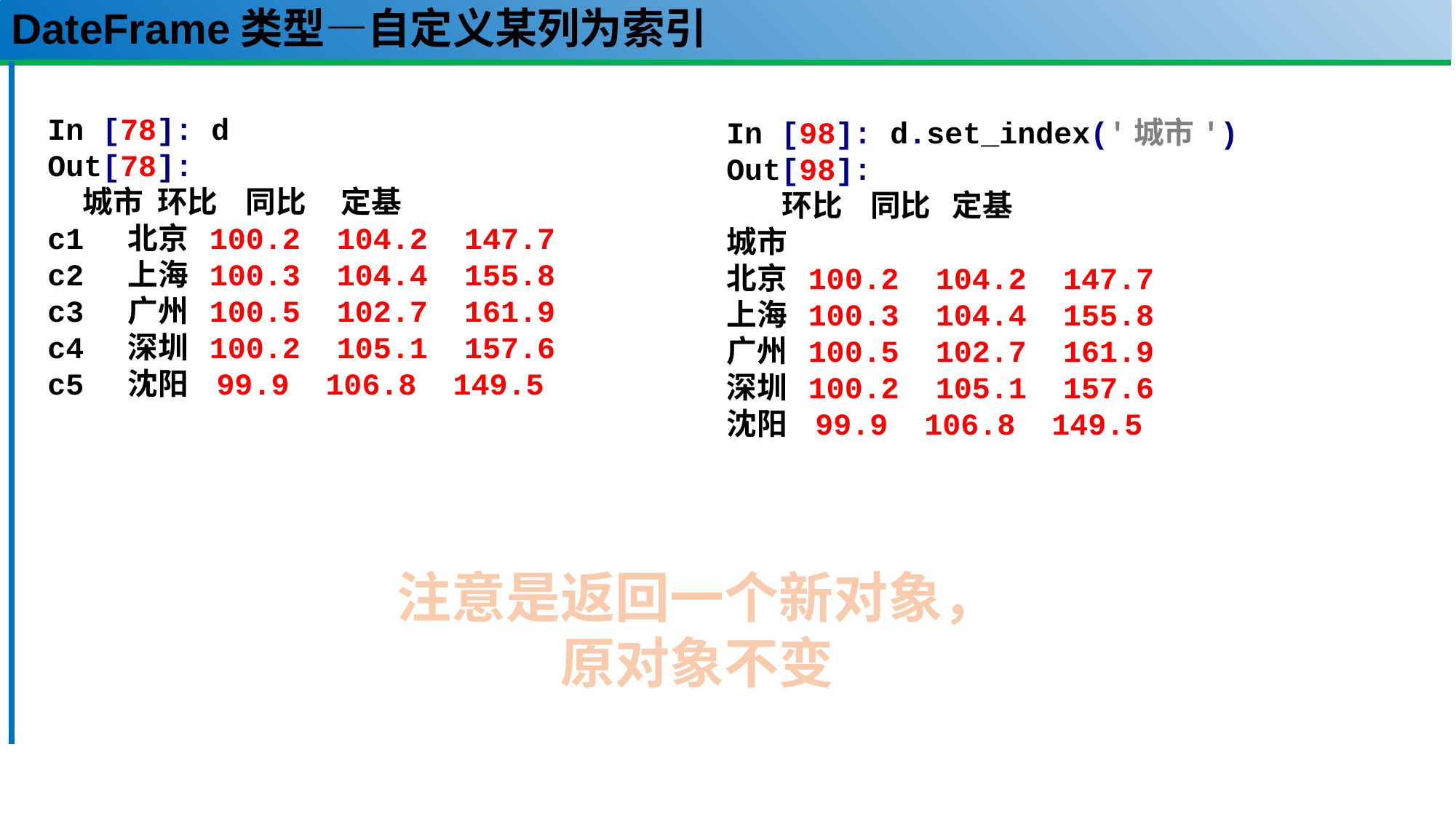

# DateFrame类型—自定义某列为索引
In [78]: d
Out[78]:
    城市  环比    同比     定基
c1  北京  100.2  104.2  147.7
c2  上海  100.3  104.4  155.8
c3  广州  100.5  102.7  161.9
c4  深圳  100.2  105.1  157.6
c5  沈阳   99.9  106.8  149.5
In [98]: d.set_index('城市')
Out[98]:
       环比    同比   定基
城市
北京  100.2  104.2  147.7
上海  100.3  104.4  155.8
广州  100.5  102.7  161.9
深圳  100.2  105.1  157.6
沈阳   99.9  106.8  149.5
注意是返回一个新对象，
原对象不变